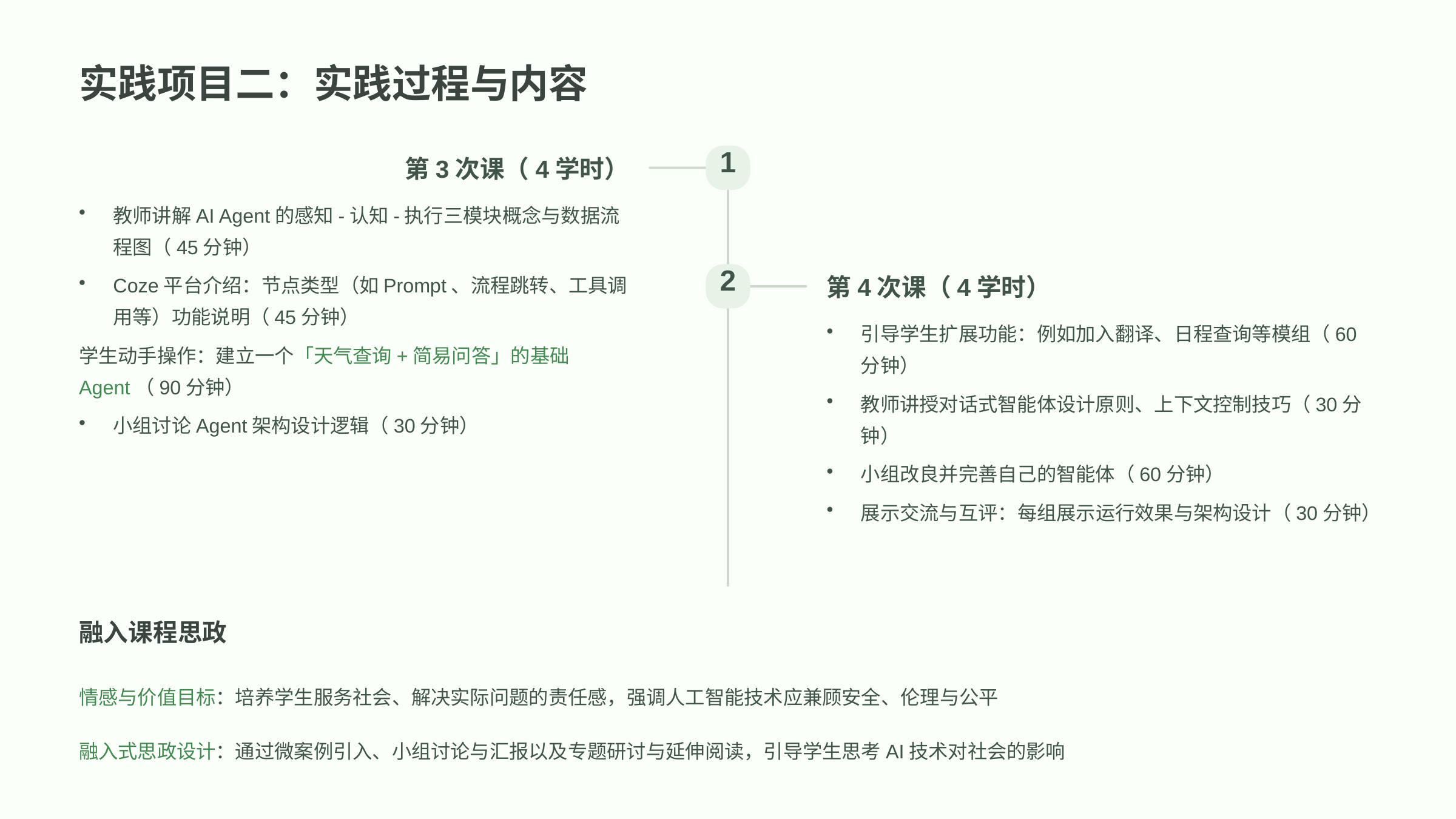

实践项目二：实践过程与内容

1
第3次课（4学时）

教师讲解AI Agent的感知-认知-执行三模块概念与数据流程图（45分钟）

Coze平台介绍：节点类型（如Prompt、流程跳转、工具调用等）功能说明（45分钟）
2
第4次课（4学时）

引导学生扩展功能：例如加入翻译、日程查询等模组（60分钟）
学生动手操作：建立一个「天气查询+简易问答」的基础Agent（90分钟）
教师讲授对话式智能体设计原则、上下文控制技巧（30分钟）
小组讨论Agent架构设计逻辑（30分钟）
小组改良并完善自己的智能体（60分钟）
展示交流与互评：每组展示运行效果与架构设计（30分钟）
融入课程思政
情感与价值目标：培养学生服务社会、解决实际问题的责任感，强调人工智能技术应兼顾安全、伦理与公平
融入式思政设计：通过微案例引入、小组讨论与汇报以及专题研讨与延伸阅读，引导学生思考AI技术对社会的影响